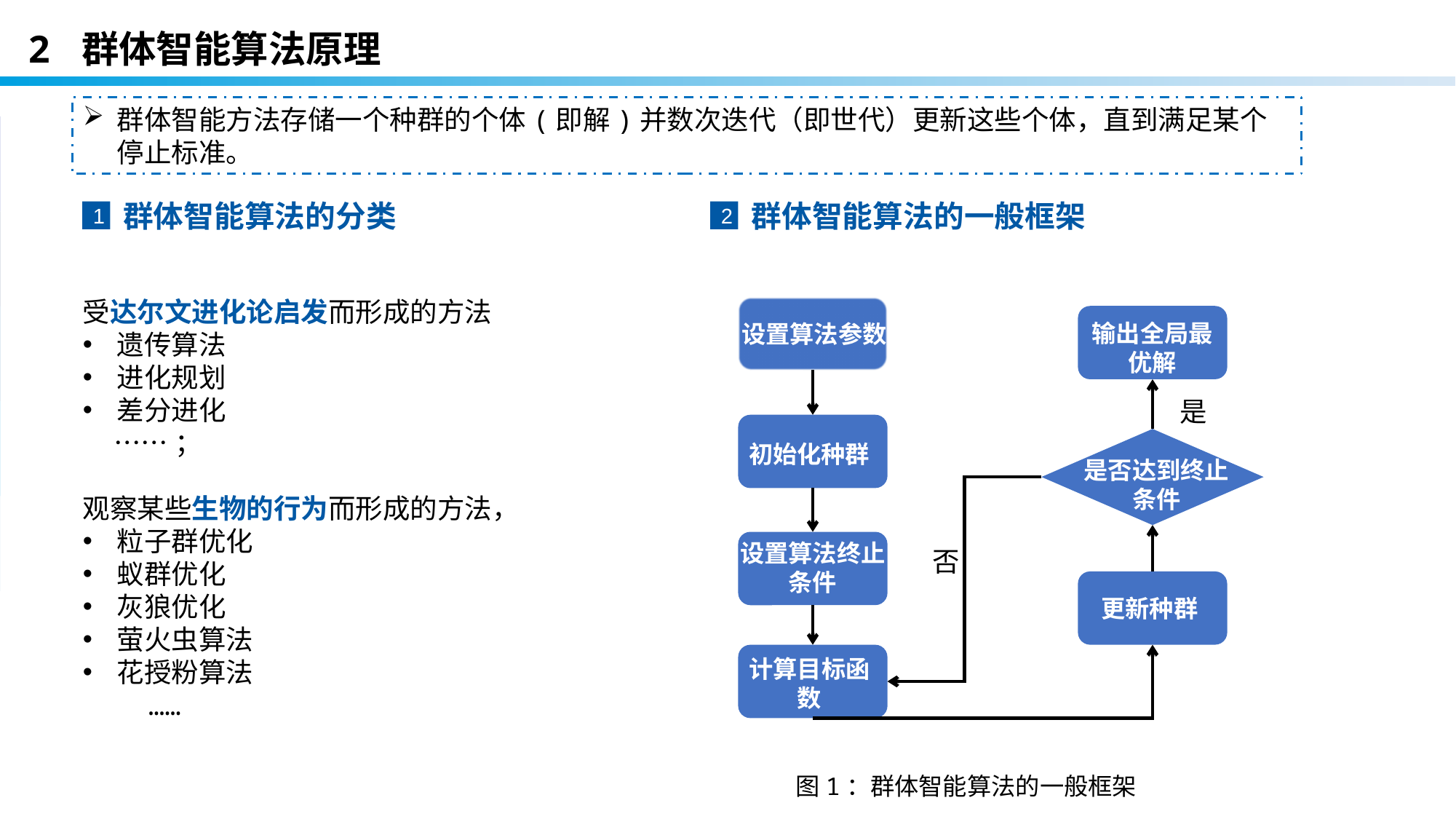

2 群体智能算法原理

群体智能方法存储一个种群的个体(即解)并数次迭代（即世代）更新这些个体，直到满足某个停止标准。
群体智能算法的分类
1
群体智能算法的一般框架
2
受达尔文进化论启发而形成的方法
遗传算法
进化规划
差分进化
     ……；

观察某些生物的行为而形成的方法，
粒子群优化
蚁群优化
灰狼优化
萤火虫算法
花授粉算法
    ……

输出全局最优解
设置算法参数
是

初始化种群
是否达到终止条件

设置算法终止条件
否

更新种群

计算目标函数
图1：群体智能算法的一般框架